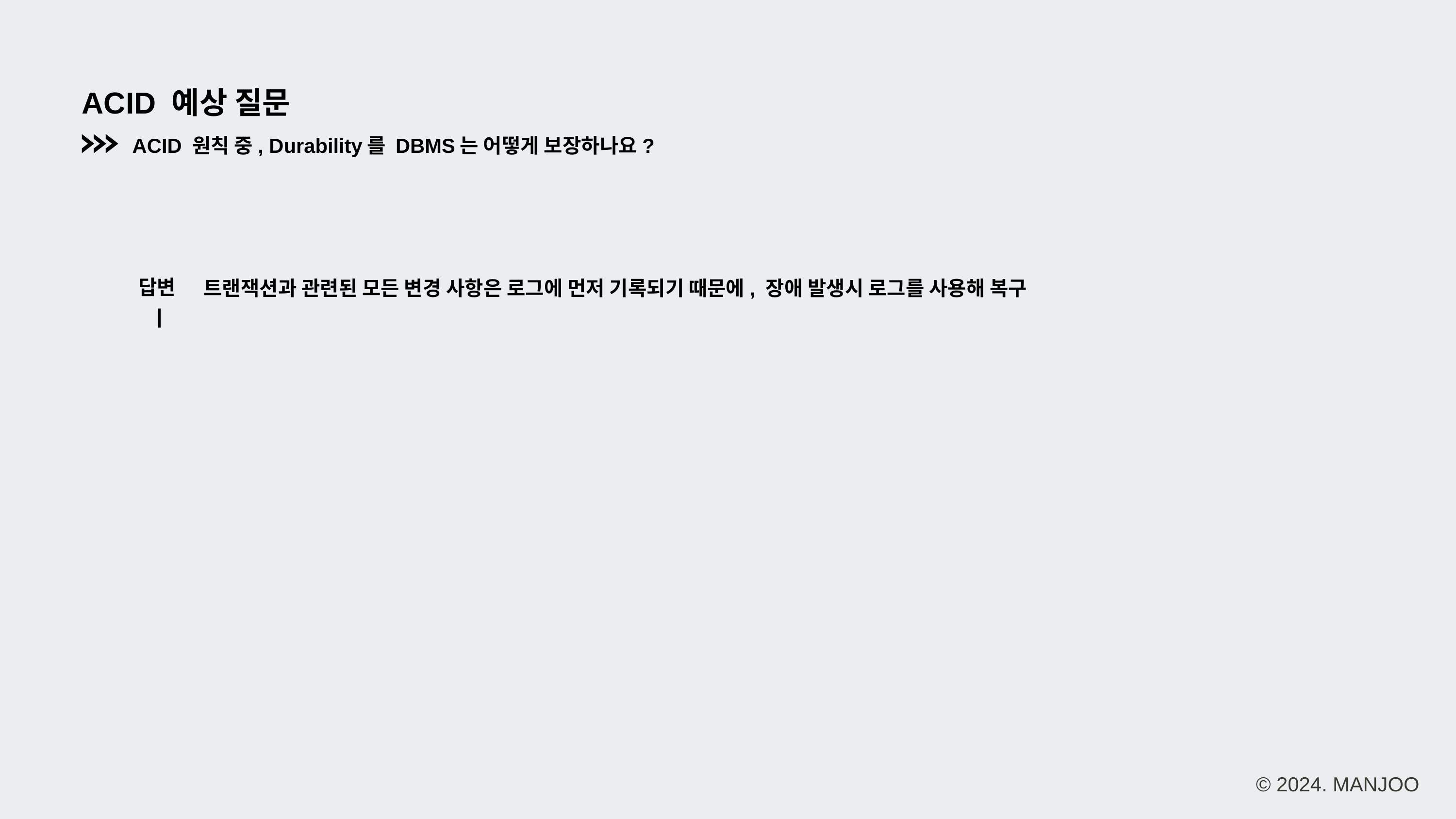

ACID 예상 질문
ACID 원칙 중, Durability를 DBMS는 어떻게 보장하나요?

답변  |
트랜잭션과 관련된 모든 변경 사항은 로그에 먼저 기록되기 때문에, 장애 발생시 로그를 사용해 복구

© 2024. MANJOO